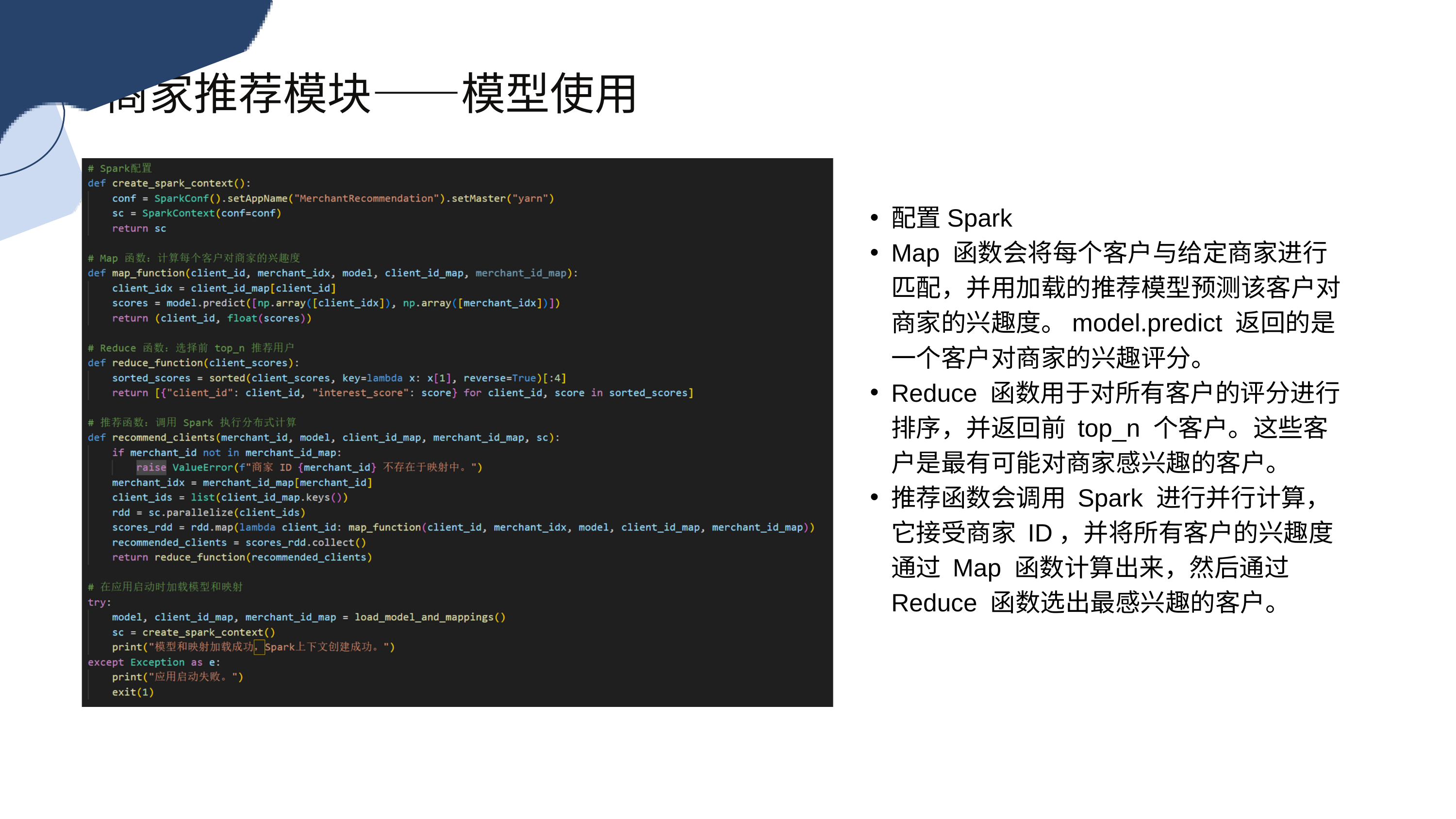

商家推荐模块——模型使用

配置Spark
Map 函数会将每个客户与给定商家进行匹配，并用加载的推荐模型预测该客户对商家的兴趣度。model.predict 返回的是一个客户对商家的兴趣评分。
Reduce 函数用于对所有客户的评分进行排序，并返回前 top_n 个客户。这些客户是最有可能对商家感兴趣的客户。
推荐函数会调用 Spark 进行并行计算，它接受商家 ID，并将所有客户的兴趣度通过 Map 函数计算出来，然后通过 Reduce 函数选出最感兴趣的客户。